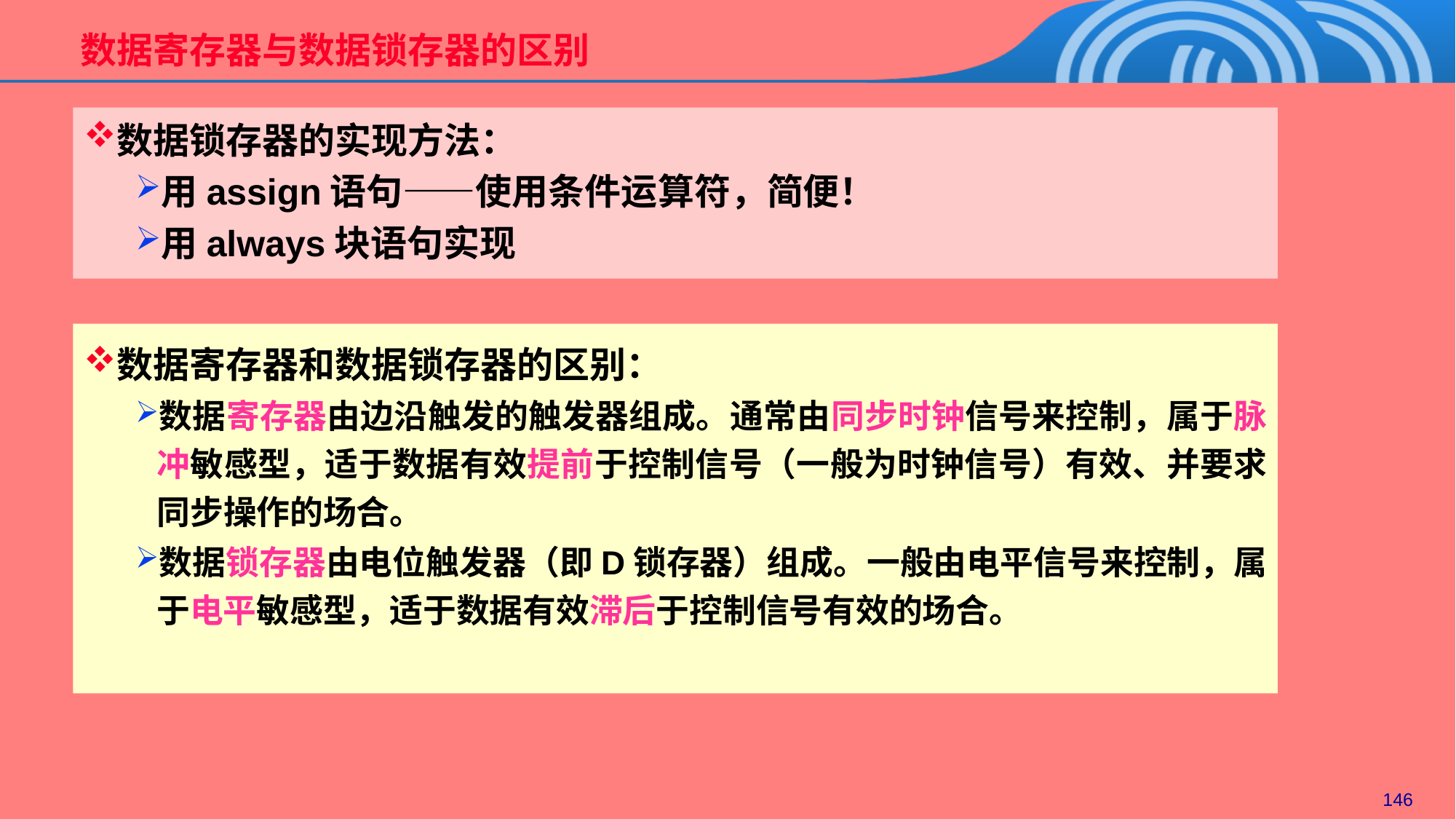

数据寄存器与数据锁存器的区别
数据锁存器的实现方法：
用assign语句——使用条件运算符，简便！
用always块语句实现
数据寄存器和数据锁存器的区别：
数据寄存器由边沿触发的触发器组成。通常由同步时钟信号来控制，属于脉冲敏感型，适于数据有效提前于控制信号（一般为时钟信号）有效、并要求同步操作的场合。
数据锁存器由电位触发器（即D锁存器）组成。一般由电平信号来控制，属于电平敏感型，适于数据有效滞后于控制信号有效的场合。